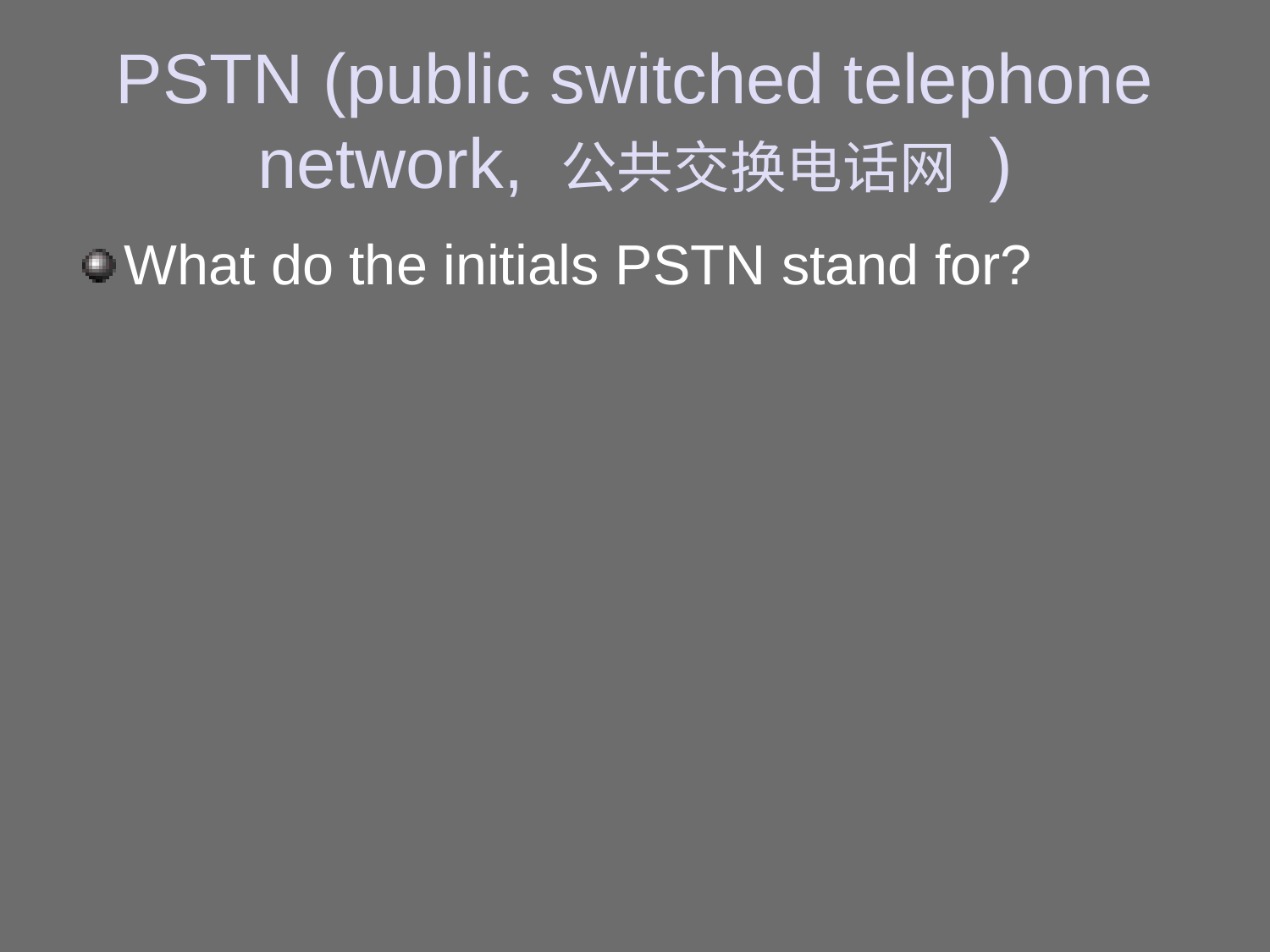

# PSTN (public switched telephone network, 公共交换电话网 )
What do the initials PSTN stand for?